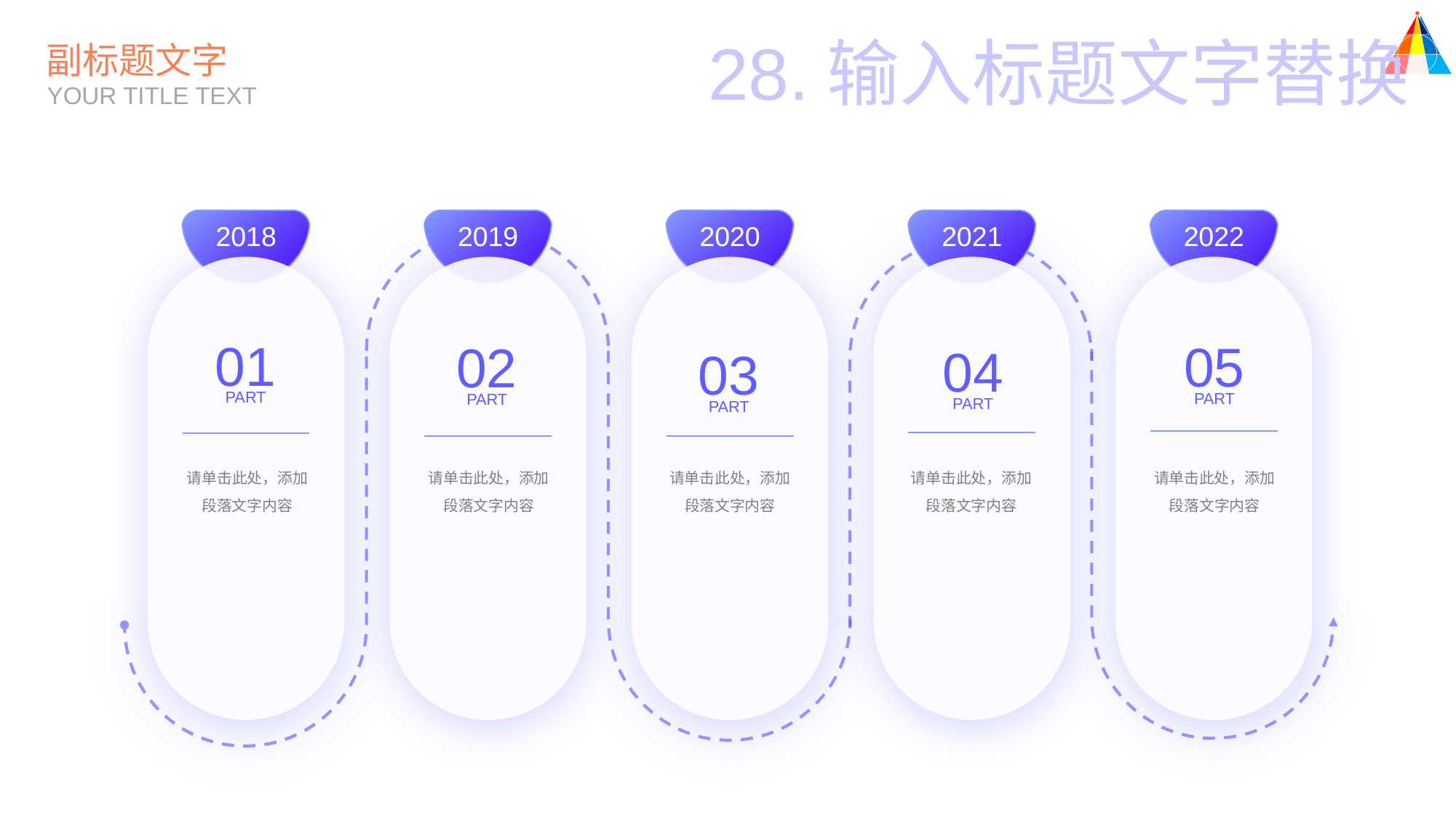

28.输入标题文字替换
副标题文字
YOUR TITLE TEXT

2018

2019

2020

2021

2022

01
05
02
04
03
PART
PART
PART
PART
PART
请单击此处，添加段落文字内容
请单击此处，添加段落文字内容
请单击此处，添加段落文字内容
请单击此处，添加段落文字内容
请单击此处，添加段落文字内容